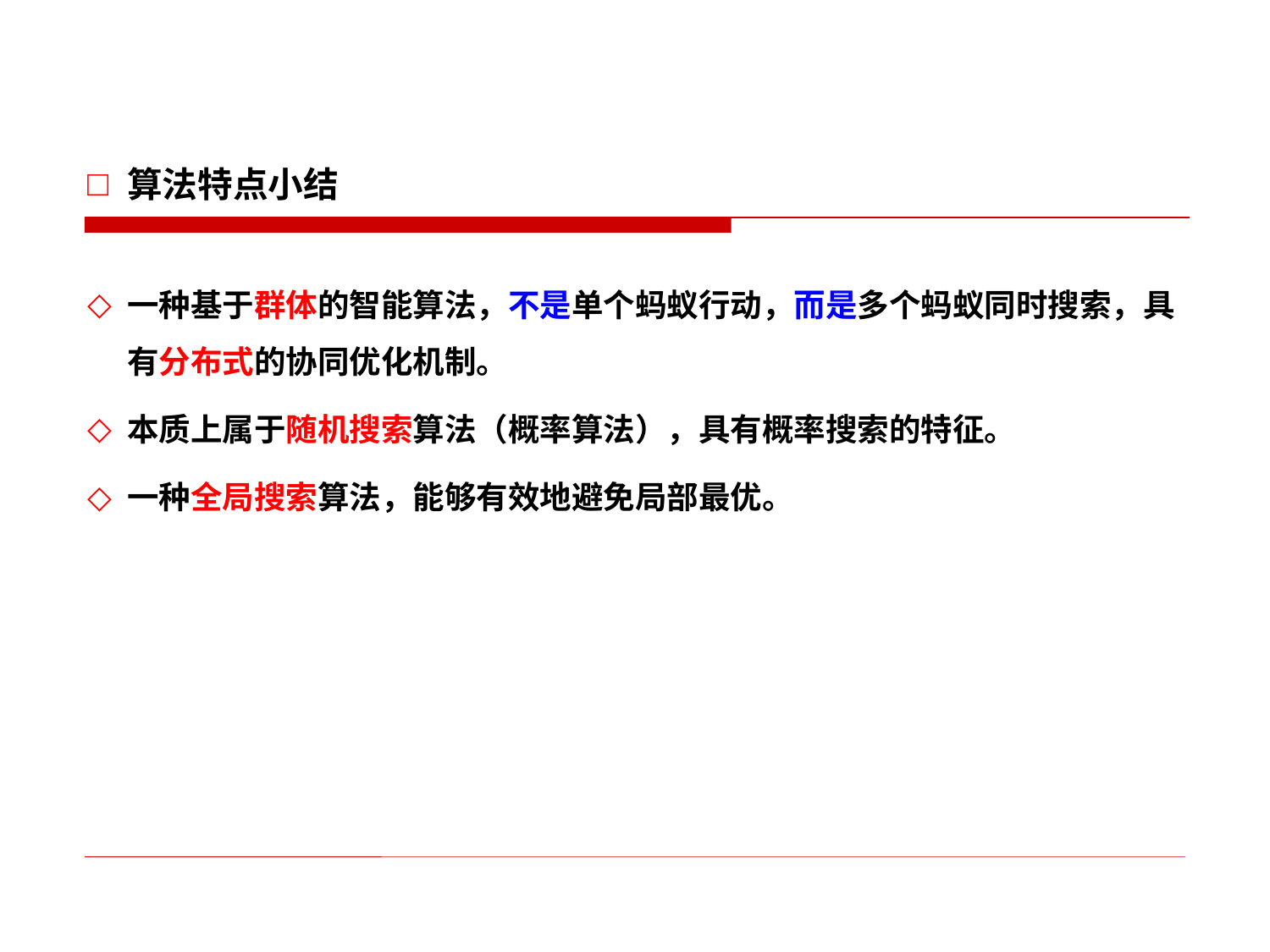

算法特点小结
一种基于群体的智能算法，不是单个蚂蚁行动，而是多个蚂蚁同时搜索，具有分布式的协同优化机制。
本质上属于随机搜索算法（概率算法），具有概率搜索的特征。
一种全局搜索算法，能够有效地避免局部最优。